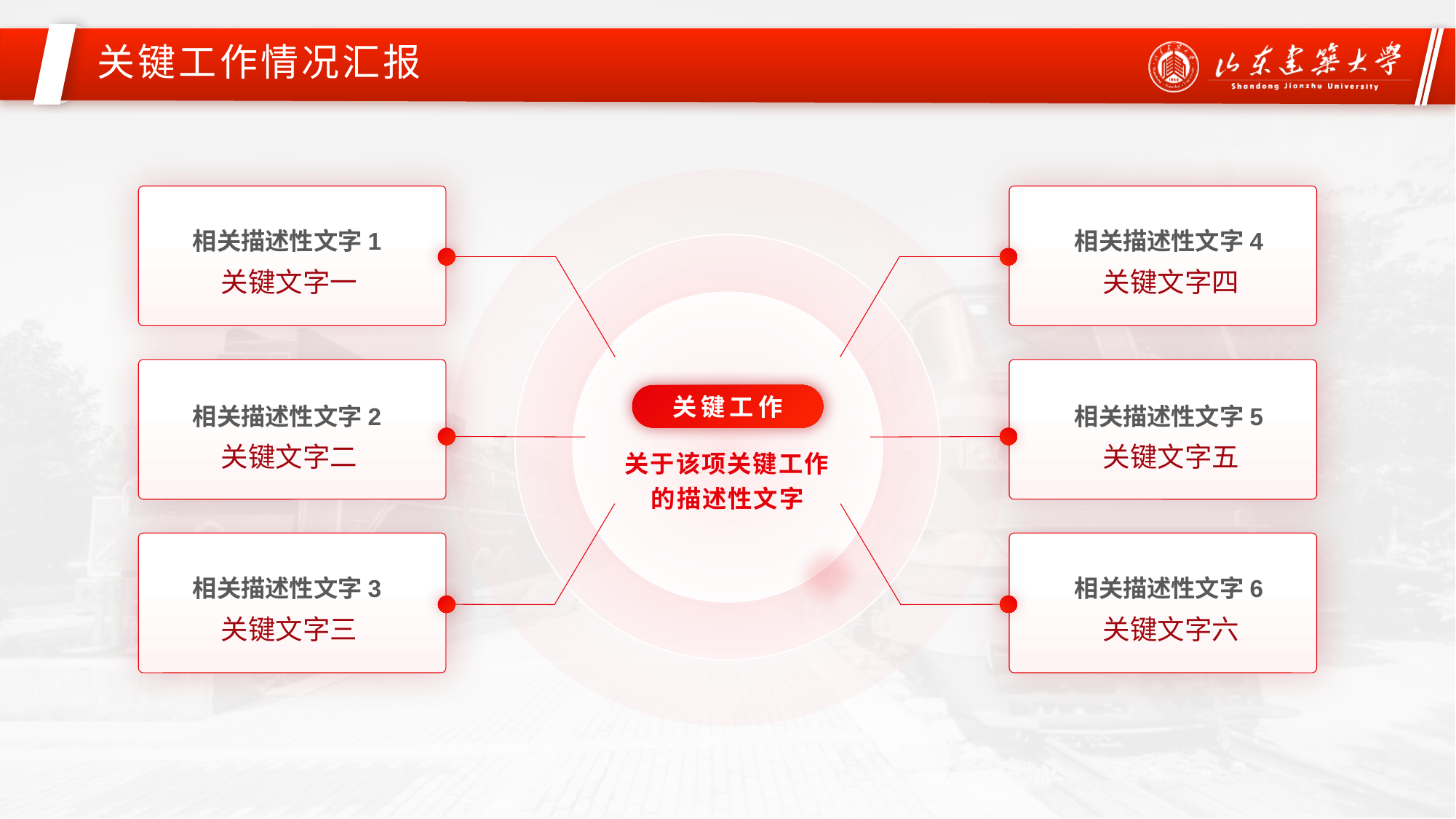

关键工作情况汇报

相关描述性文字1
相关描述性文字4

关键文字一
关键文字四

关键工作
关于该项关键工作的描述性文字
相关描述性文字2
相关描述性文字5

关键文字二
关键文字五

相关描述性文字3
相关描述性文字6

关键文字三
关键文字六